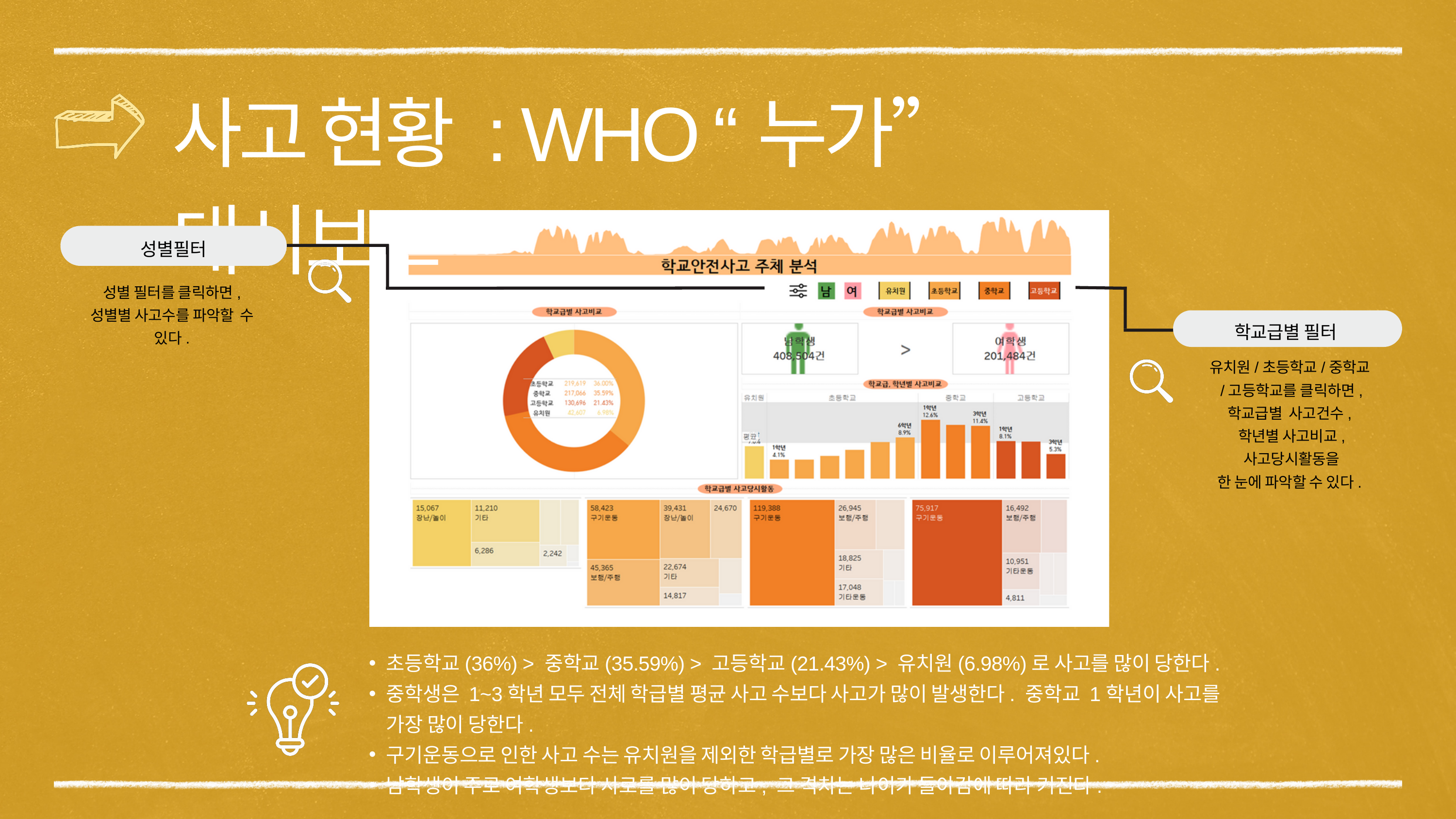

사고 현황 : WHO “누가” 대시보드

성별필터

성별 필터를 클릭하면,
성별별 사고수를 파악할  수 있다.

학교급별 필터

유치원/초등학교/중학교/고등학교를 클릭하면,
학교급별  사고건수,
학년별 사고비교,
사고당시활동을
한 눈에 파악할 수 있다.

초등학교(36%) > 중학교(35.59%) > 고등학교(21.43%) > 유치원(6.98%)로 사고를 많이 당한다.
중학생은 1~3학년 모두 전체 학급별 평균 사고 수보다 사고가 많이 발생한다. 중학교 1학년이 사고를 가장 많이 당한다.
구기운동으로 인한 사고 수는 유치원을 제외한 학급별로 가장 많은 비율로 이루어져있다.
남학생이 주로 여학생보다 사로를 많이 당하고, 그 격차는 나이가 들아감에 따라 커진다.